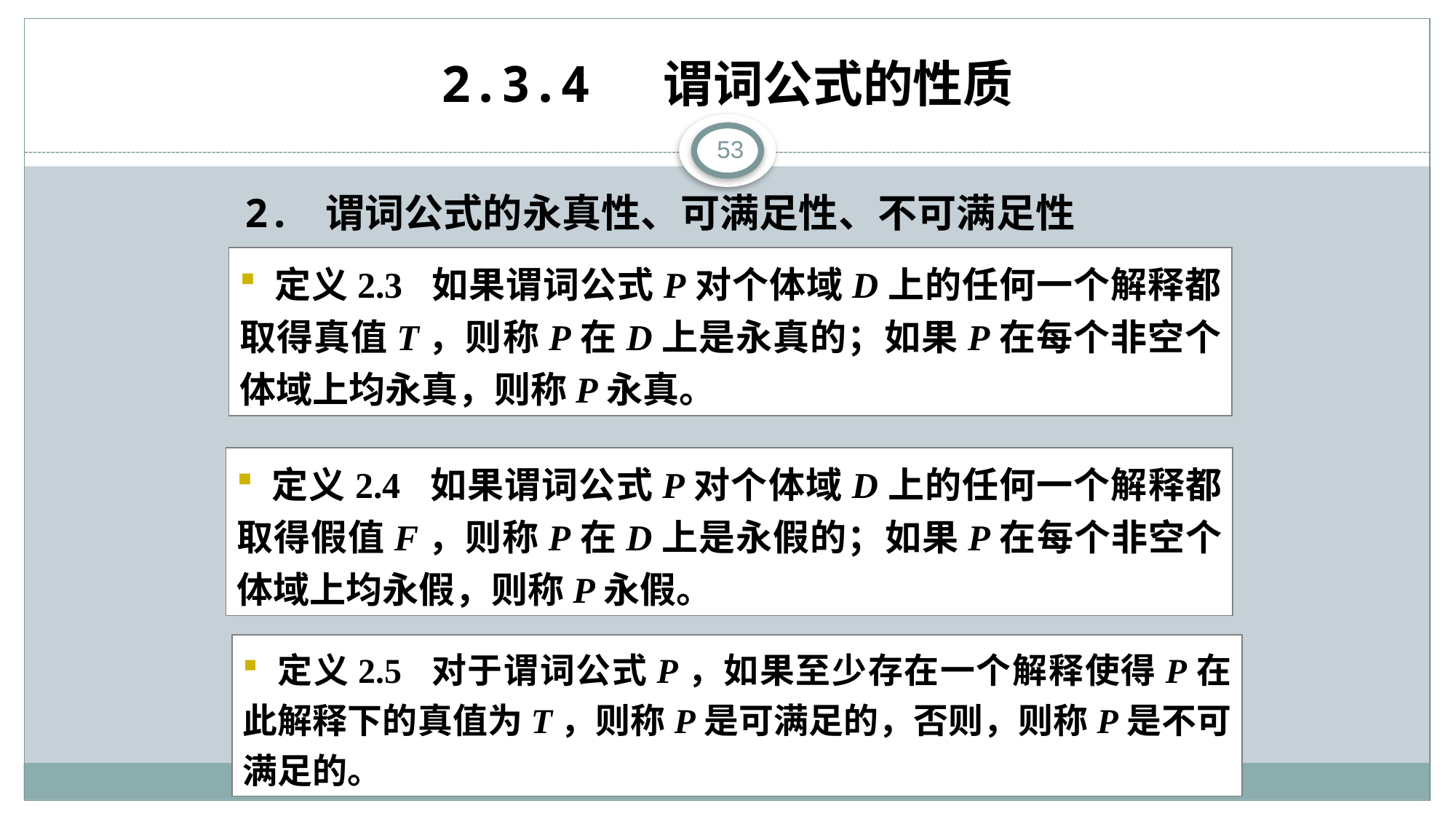

# 2.3.4  谓词公式的性质
53
 2. 谓词公式的永真性、可满足性、不可满足性

 定义2.3  如果谓词公式P对个体域D上的任何一个解释都取得真值T，则称P在D上是永真的；如果P在每个非空个体域上均永真，则称P永真。
 定义2.4  如果谓词公式P对个体域D上的任何一个解释都取得假值F，则称P在D上是永假的；如果P在每个非空个体域上均永假，则称P永假。

 定义2.5  对于谓词公式P，如果至少存在一个解释使得P在此解释下的真值为T，则称P是可满足的，否则，则称P是不可满足的。